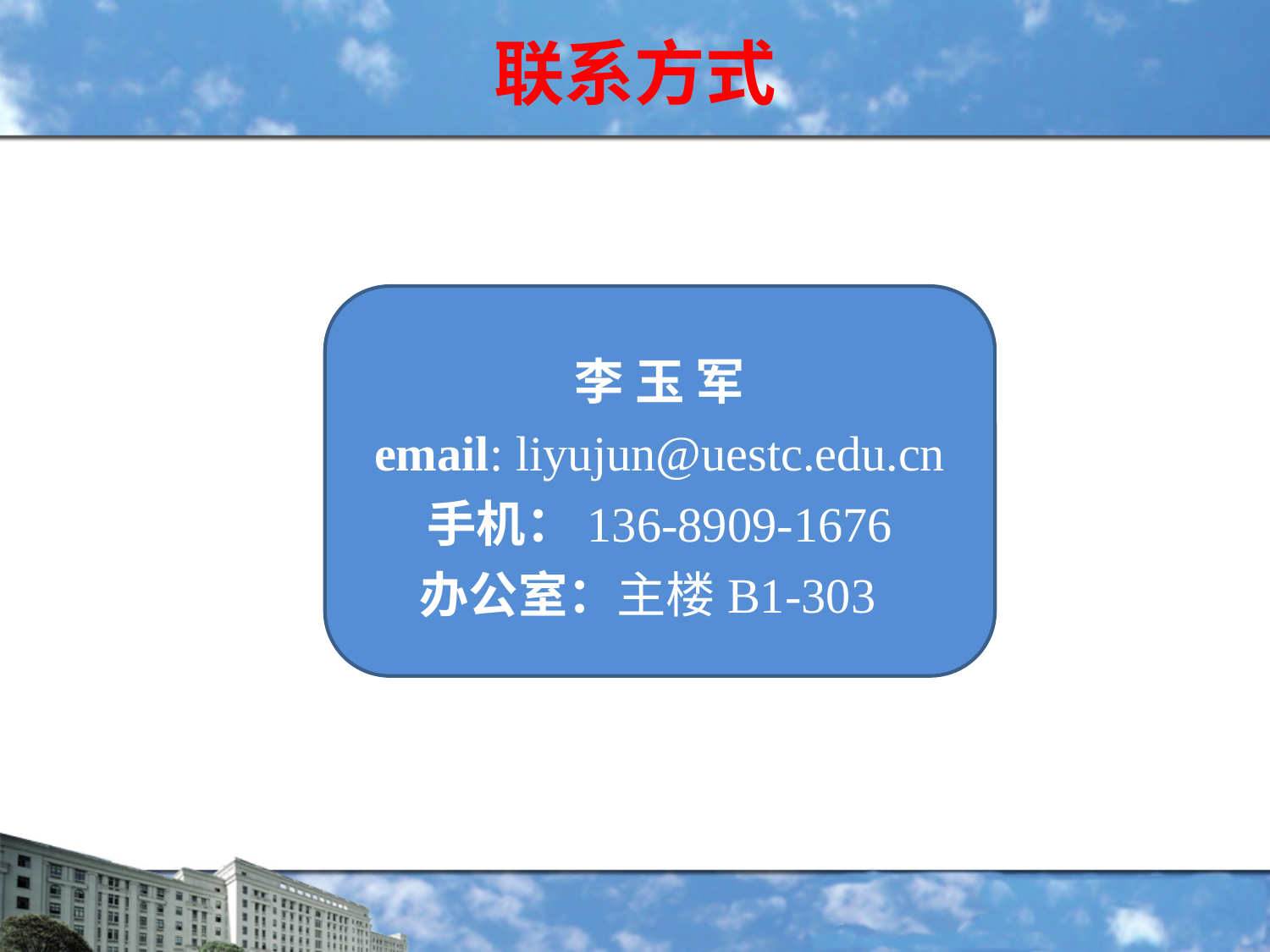

# 联系方式
李 玉 军
email: liyujun@uestc.edu.cn
手机：136-8909-1676
办公室：主楼B1-303